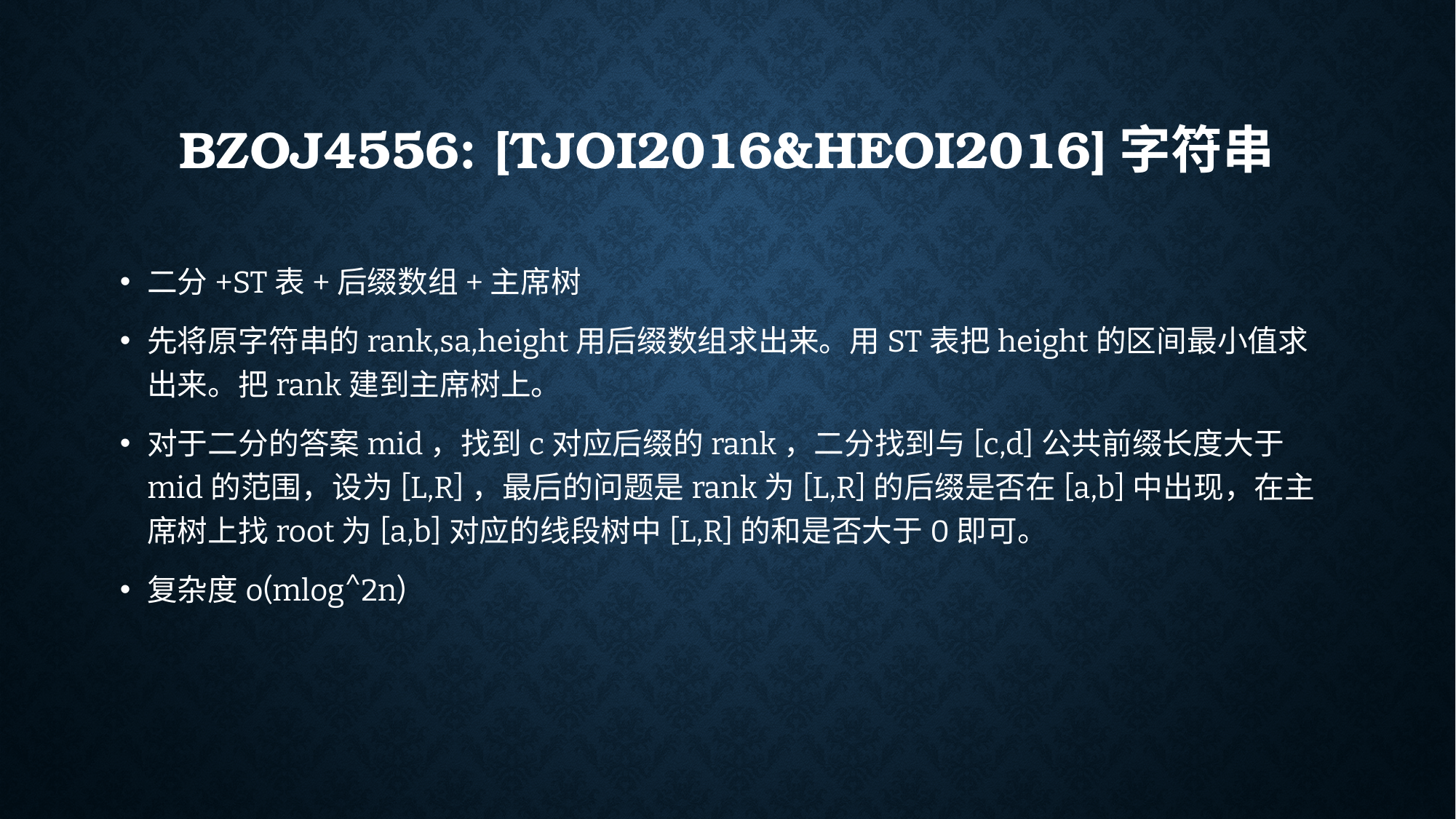

# bzoj4556: [Tjoi2016&Heoi2016]字符串
二分+ST表+后缀数组+主席树
先将原字符串的rank,sa,height用后缀数组求出来。用ST表把height的区间最小值求出来。把rank建到主席树上。
对于二分的答案mid，找到c对应后缀的rank，二分找到与[c,d]公共前缀长度大于mid的范围，设为[L,R]，最后的问题是rank为[L,R]的后缀是否在[a,b]中出现，在主席树上找root为[a,b]对应的线段树中[L,R]的和是否大于0即可。
复杂度o(mlog^2n)